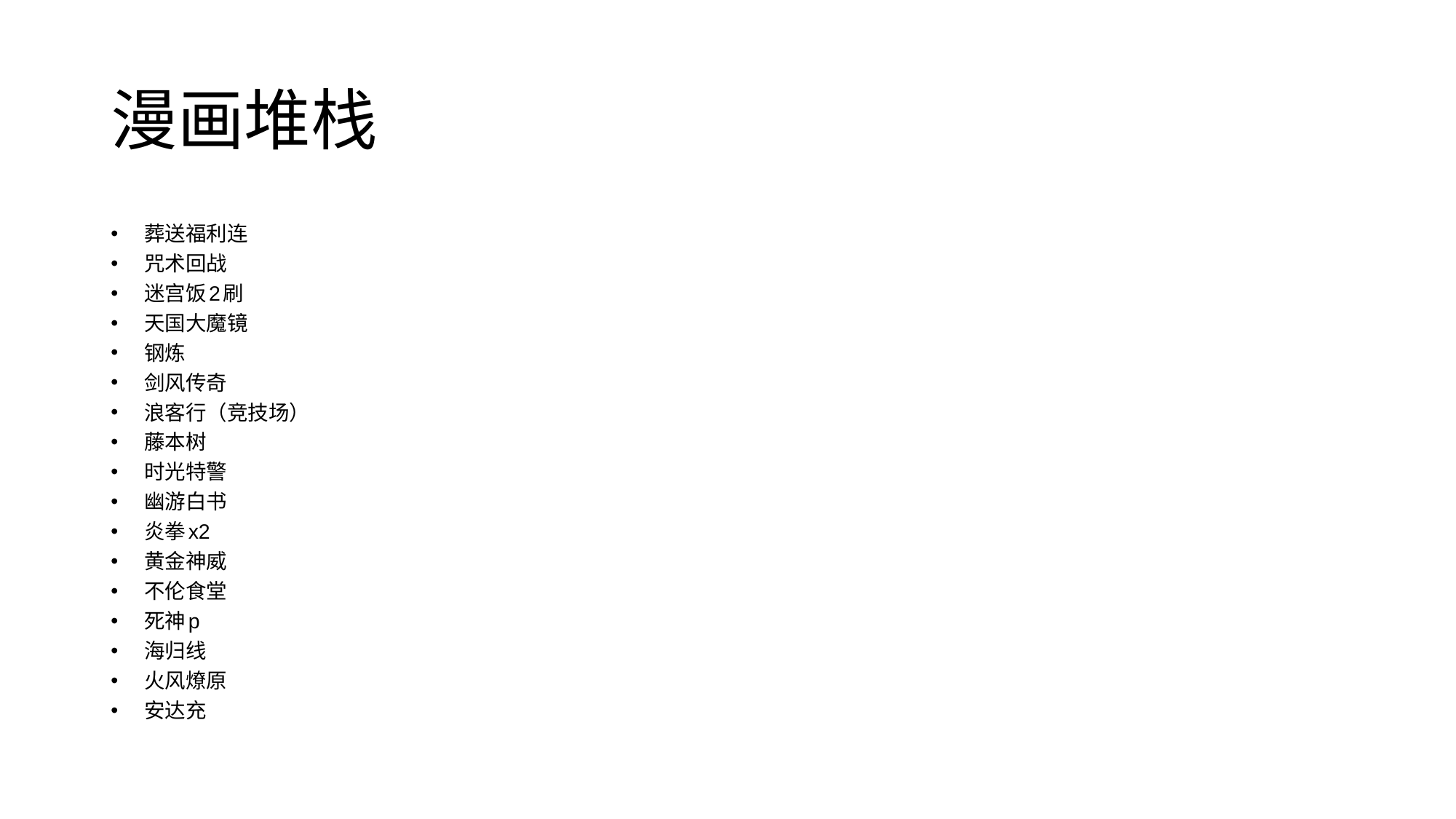

# 漫画堆栈
葬送福利连
咒术回战
迷宫饭2刷
天国大魔镜
钢炼
剑风传奇
浪客行（竞技场）
藤本树
时光特警
幽游白书
炎拳x2
黄金神威
不伦食堂
死神p
海归线
火风燎原
安达充